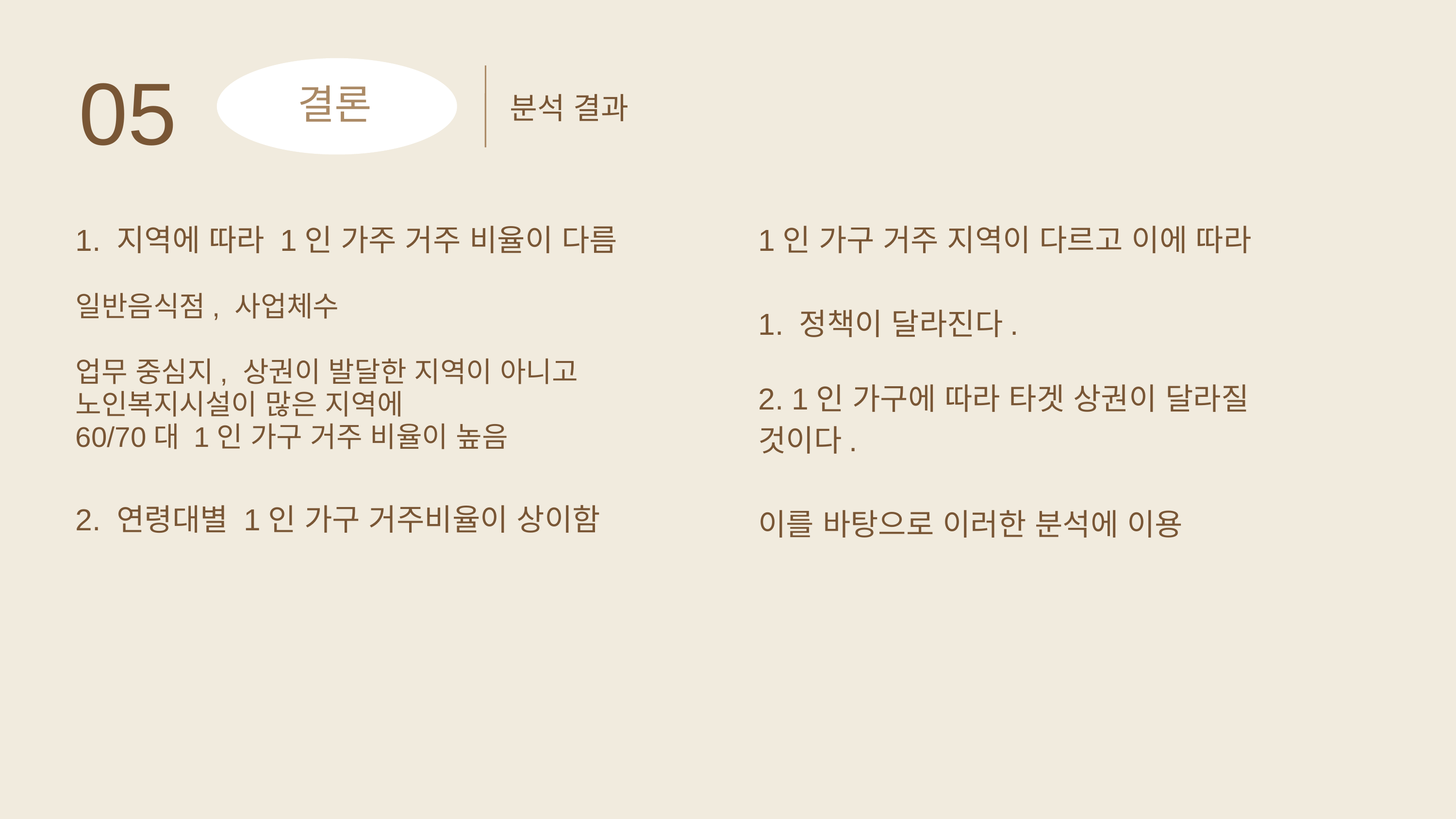

05

분석 결과
결론
1. 지역에 따라 1인 가주 거주 비율이 다름

일반음식점, 사업체수

업무 중심지, 상권이 발달한 지역이 아니고
노인복지시설이 많은 지역에
60/70대 1인 가구 거주 비율이 높음

2. 연령대별 1인 가구 거주비율이 상이함

1인 가구 거주 지역이 다르고 이에 따라

1. 정책이 달라진다.

2. 1인 가구에 따라 타겟 상권이 달라질 것이다.

이를 바탕으로 이러한 분석에 이용